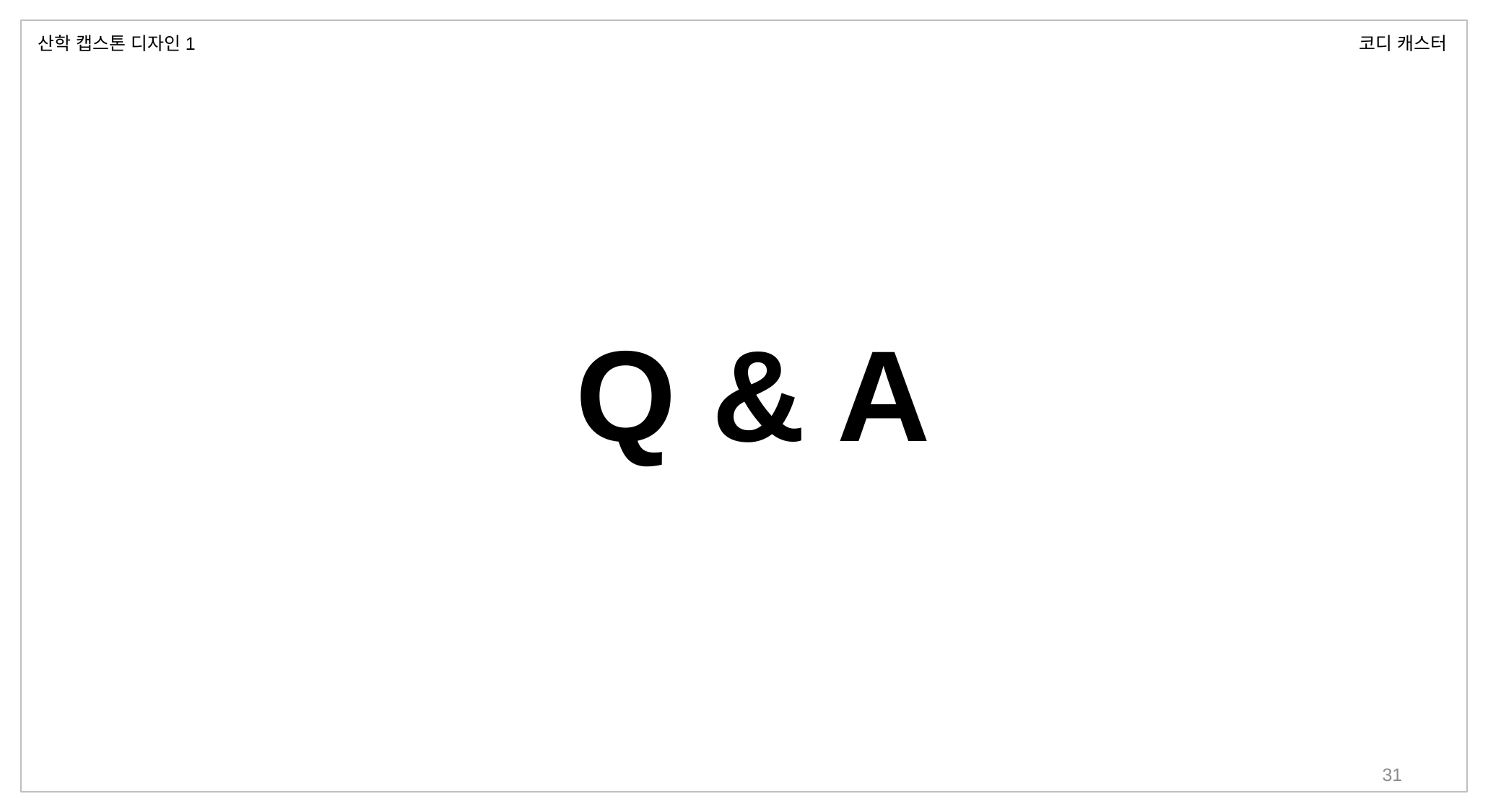

산학 캡스톤 디자인1
코디 캐스터
Q & A
31